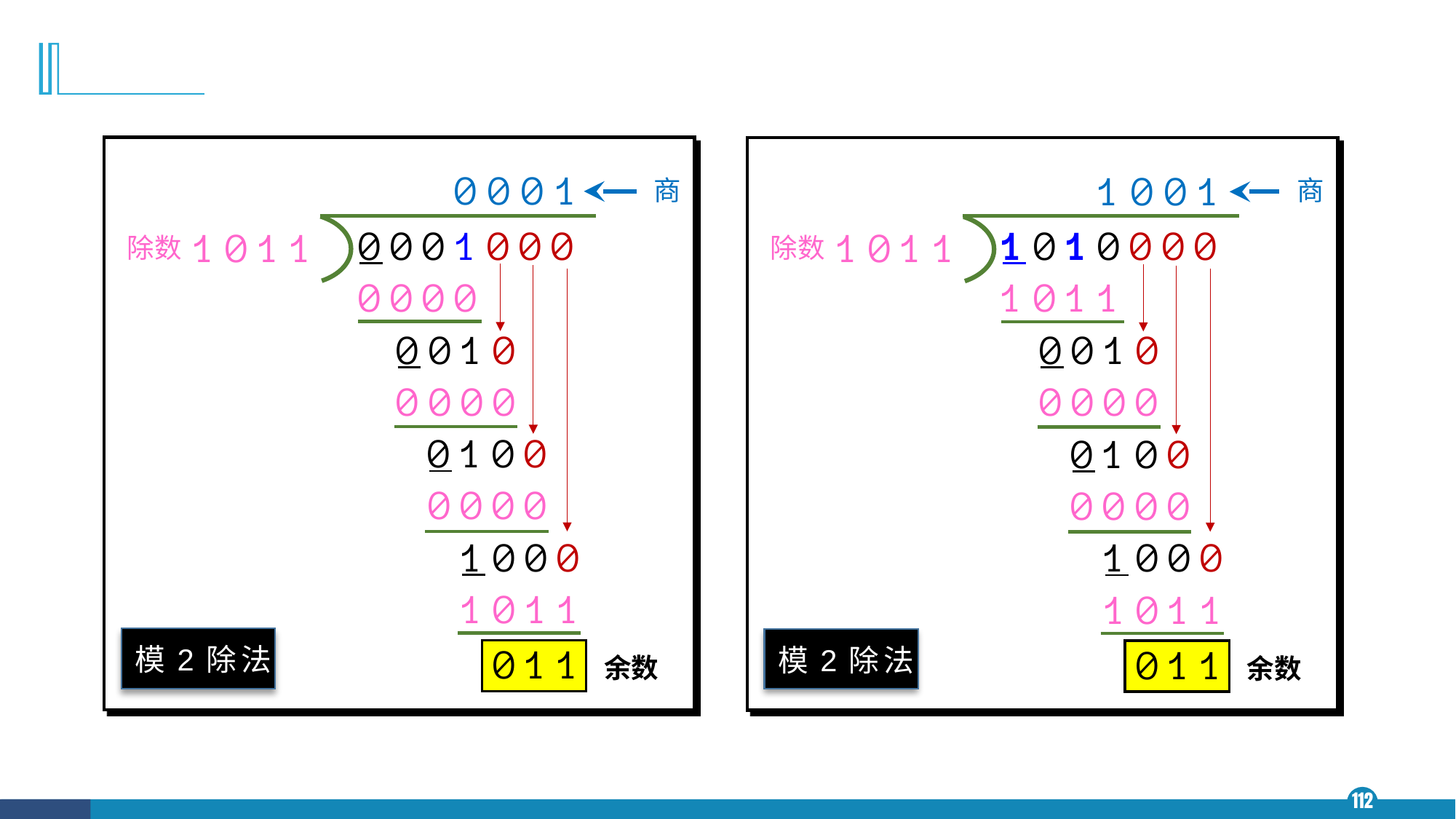

#

模2除法

模2除法
0
0
0
1
1
0
0
1
商
商
0001000

1010000

1011
除数
1011
除数
0000
1011
0010
0010
0000
0000
0100
0100
0000
0000
1000
1000
1011
1011
011
011

余数

余数